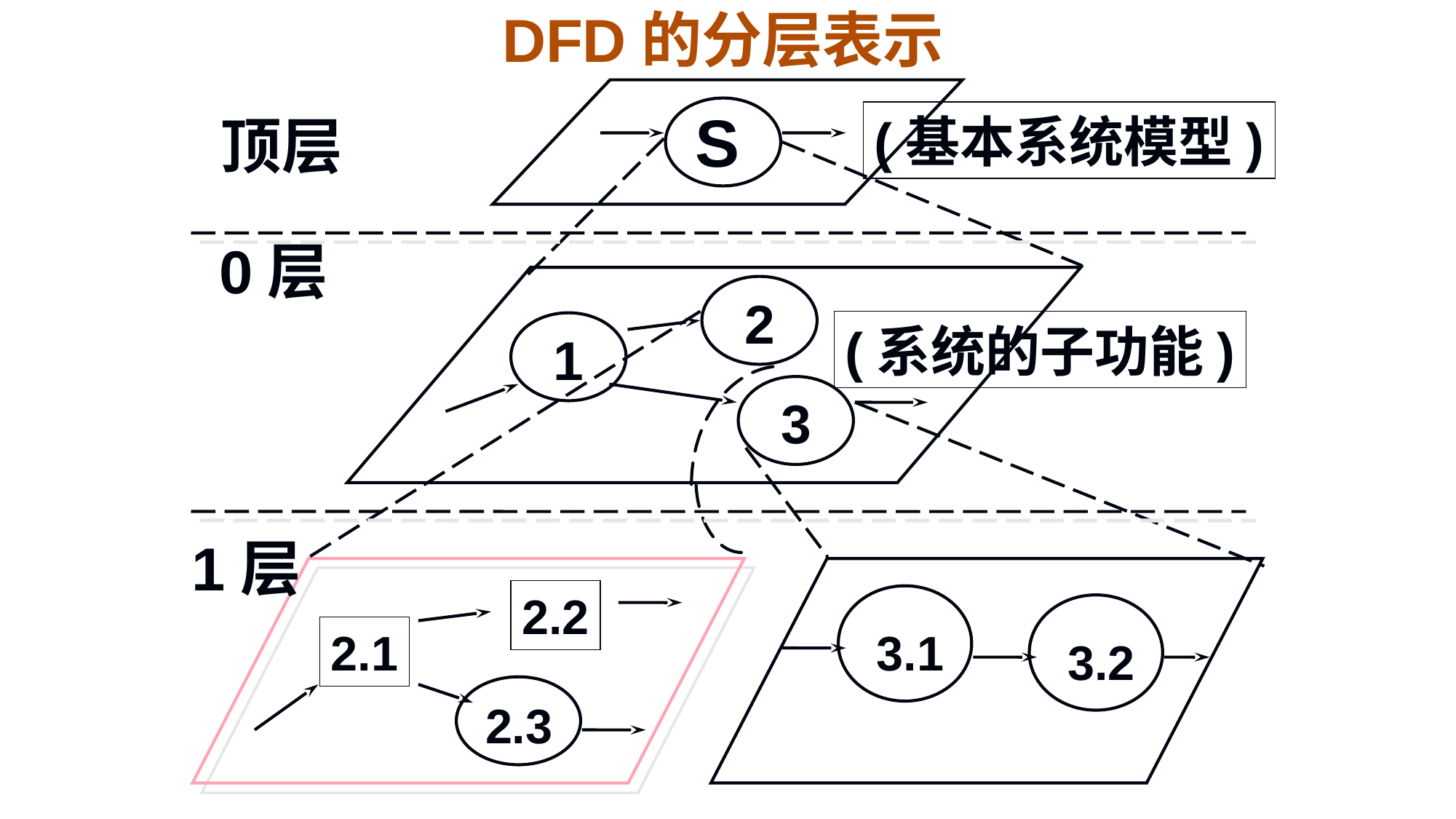

DFD的分层表示

S

 顶层
(基本系统模型)

0层

2

(系统的子功能)

1

3

1层

2.2

2.1
3.1
3.2

2.3